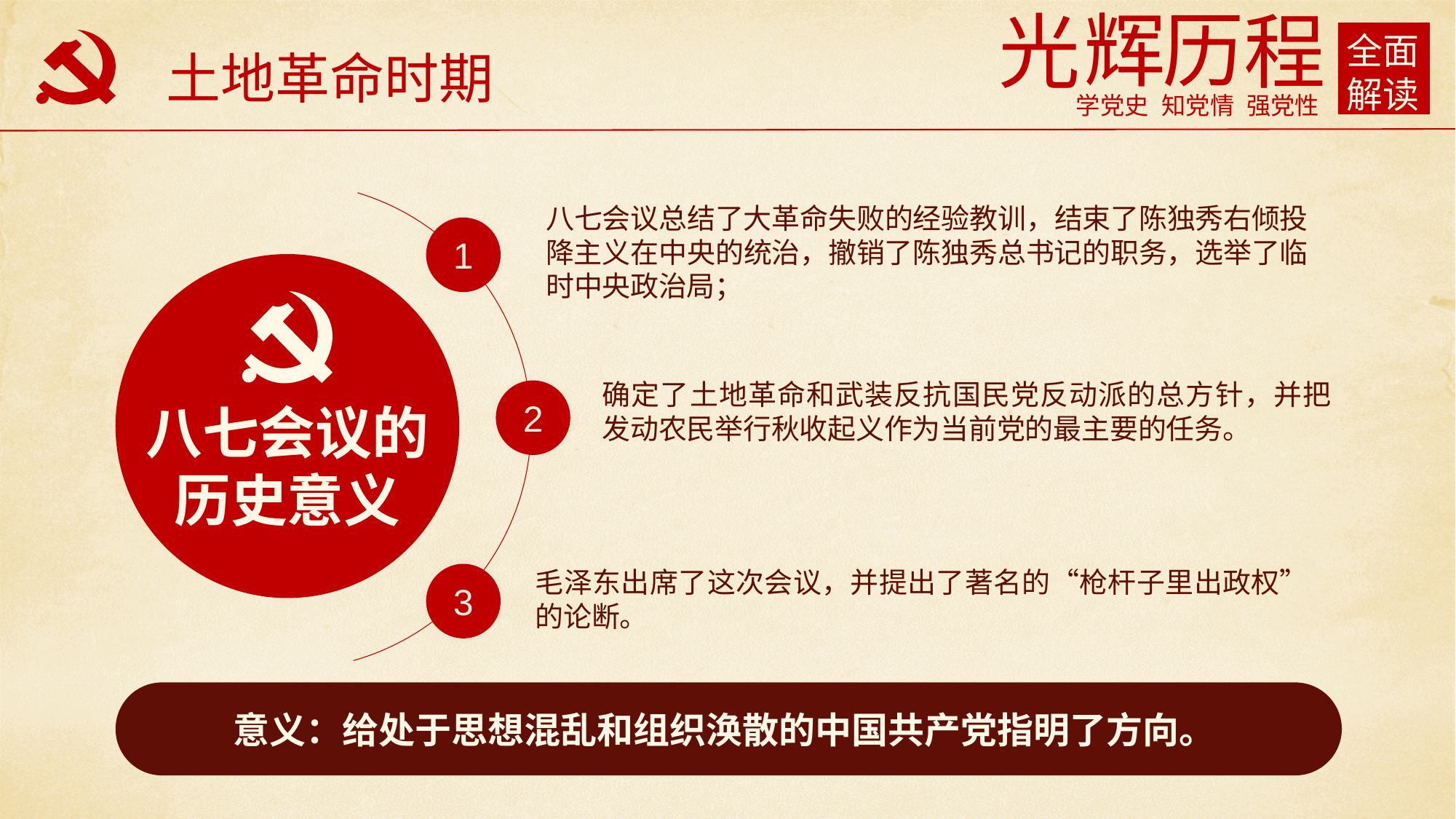

土地革命时期

八七会议总结了大革命失败的经验教训，结束了陈独秀右倾投降主义在中央的统治，撤销了陈独秀总书记的职务，选举了临时中央政治局；
1

八七会议的历史意义
确定了土地革命和武装反抗国民党反动派的总方针，并把发动农民举行秋收起义作为当前党的最主要的任务。
2
毛泽东出席了这次会议，并提出了著名的“枪杆子里出政权”的论断。
3
意义：给处于思想混乱和组织涣散的中国共产党指明了方向。
延时符